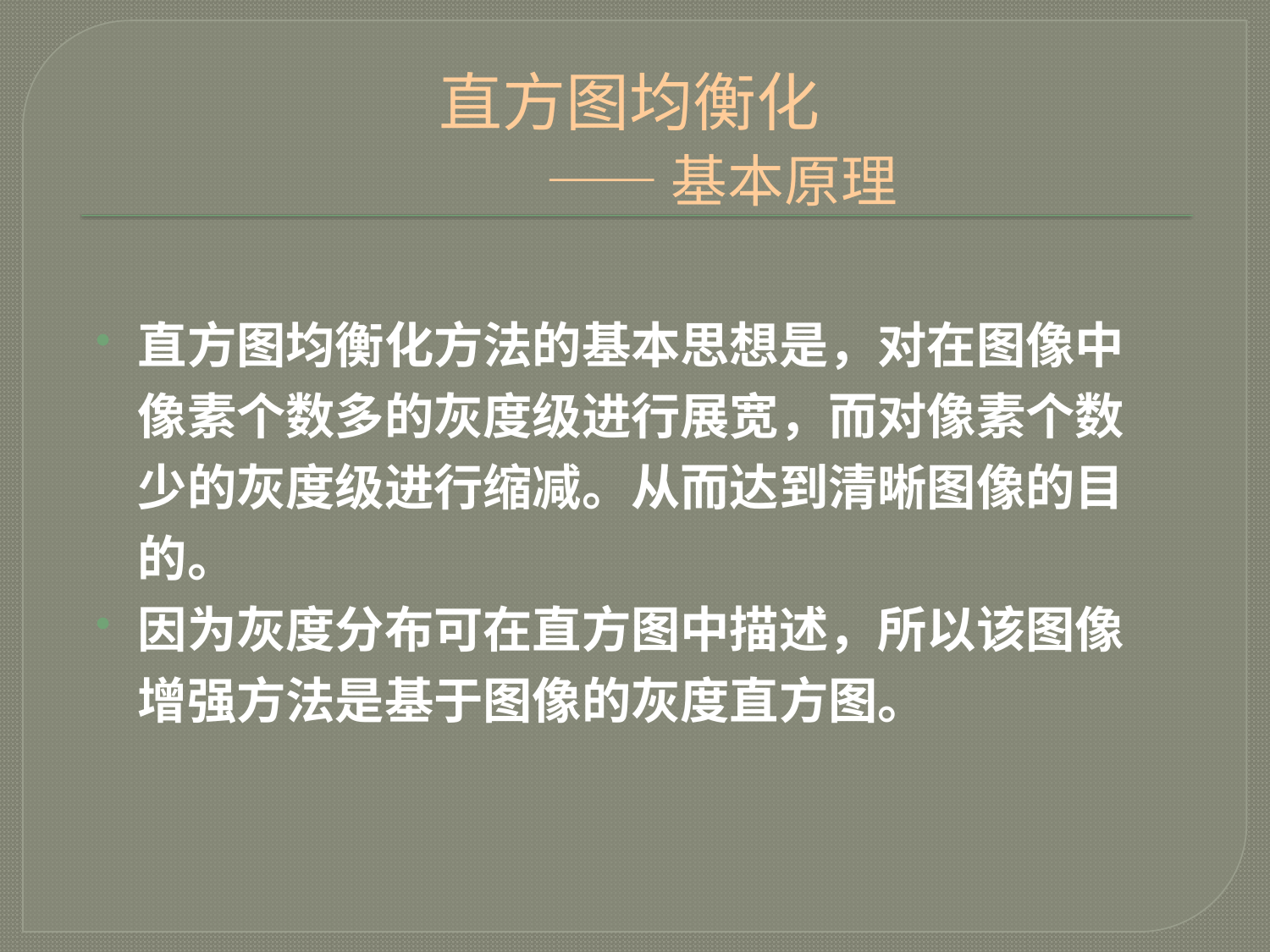

# 直方图均衡化 —— 基本原理
直方图均衡化方法的基本思想是，对在图像中像素个数多的灰度级进行展宽，而对像素个数少的灰度级进行缩减。从而达到清晰图像的目的。
因为灰度分布可在直方图中描述，所以该图像增强方法是基于图像的灰度直方图。